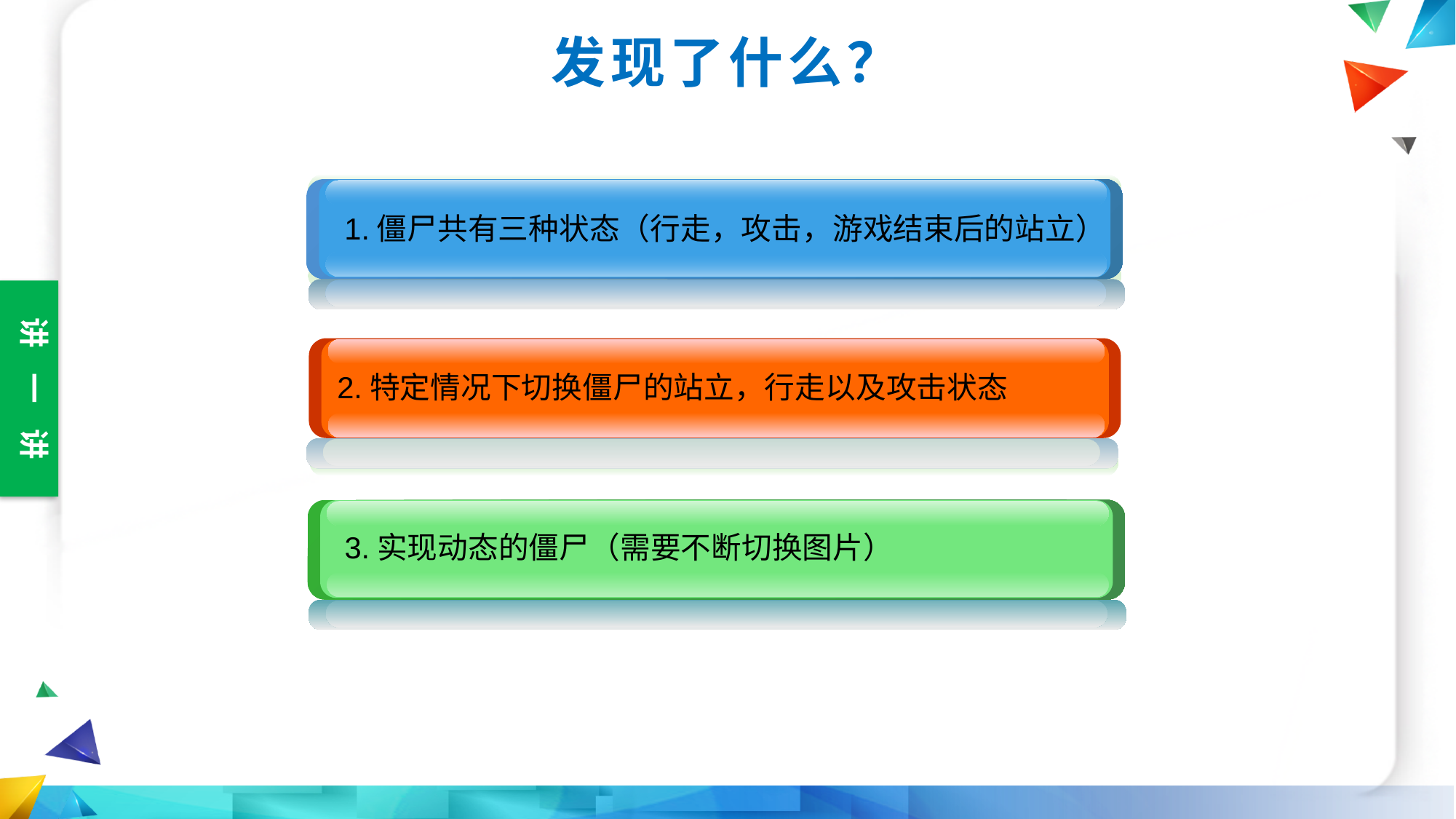

发现了什么？

1.僵尸共有三种状态（行走，攻击，游戏结束后的站立）

2.特定情况下切换僵尸的站立，行走以及攻击状态

3.实现动态的僵尸（需要不断切换图片）